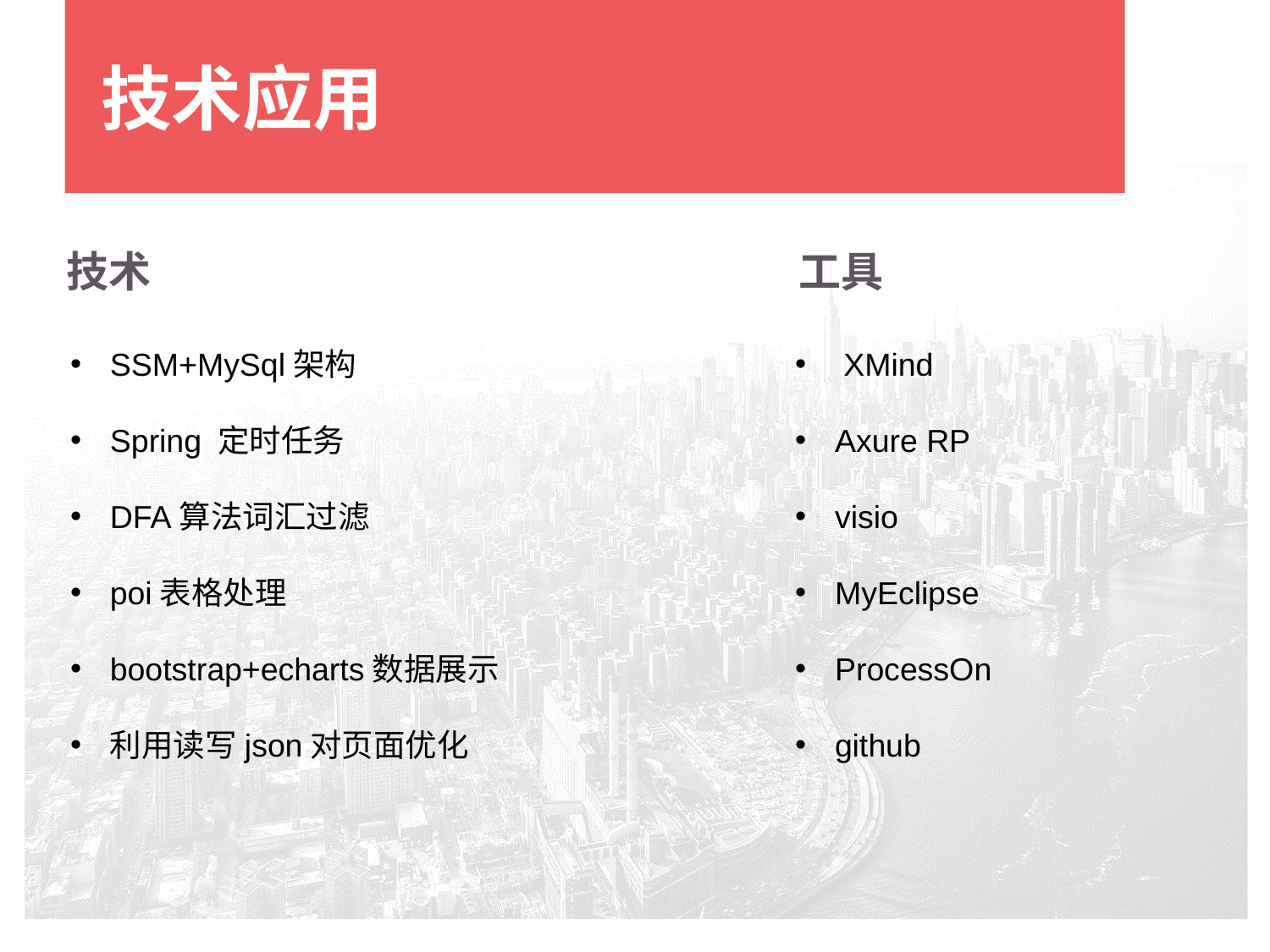

技术应用
技术
工具

SSM+MySql架构

Spring 定时任务

DFA算法词汇过滤

poi表格处理

bootstrap+echarts数据展示

利用读写json对页面优化

 XMind

Axure RP

visio

MyEclipse

ProcessOn

github